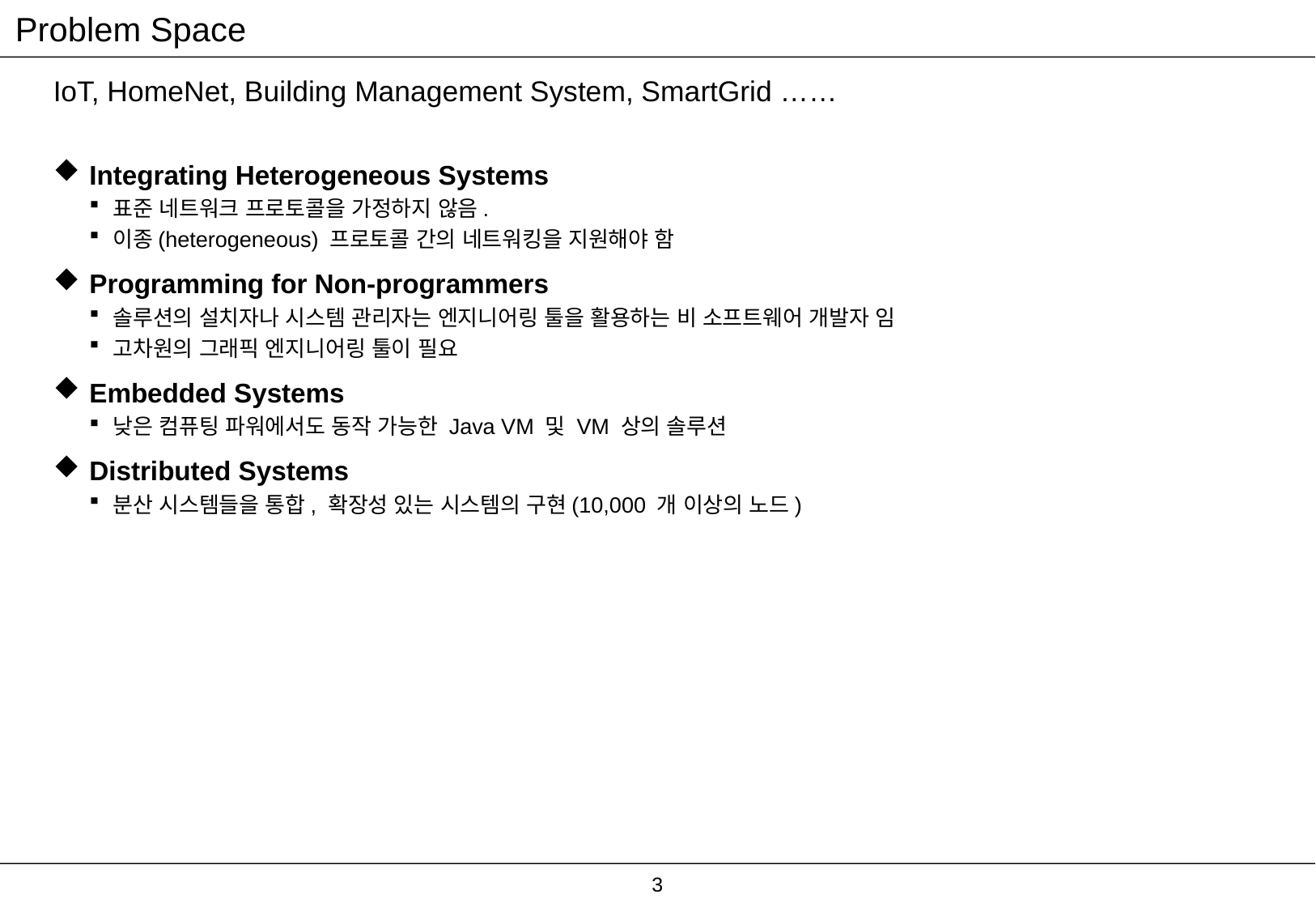

# Problem Space
IoT, HomeNet, Building Management System, SmartGrid ……
Integrating Heterogeneous Systems
표준 네트워크 프로토콜을 가정하지 않음.
이종(heterogeneous) 프로토콜 간의 네트워킹을 지원해야 함
Programming for Non-programmers
솔루션의 설치자나 시스템 관리자는 엔지니어링 툴을 활용하는 비 소프트웨어 개발자 임
고차원의 그래픽 엔지니어링 툴이 필요
Embedded Systems
낮은 컴퓨팅 파워에서도 동작 가능한 Java VM 및 VM 상의 솔루션
Distributed Systems
분산 시스템들을 통합, 확장성 있는 시스템의 구현(10,000 개 이상의 노드)
3